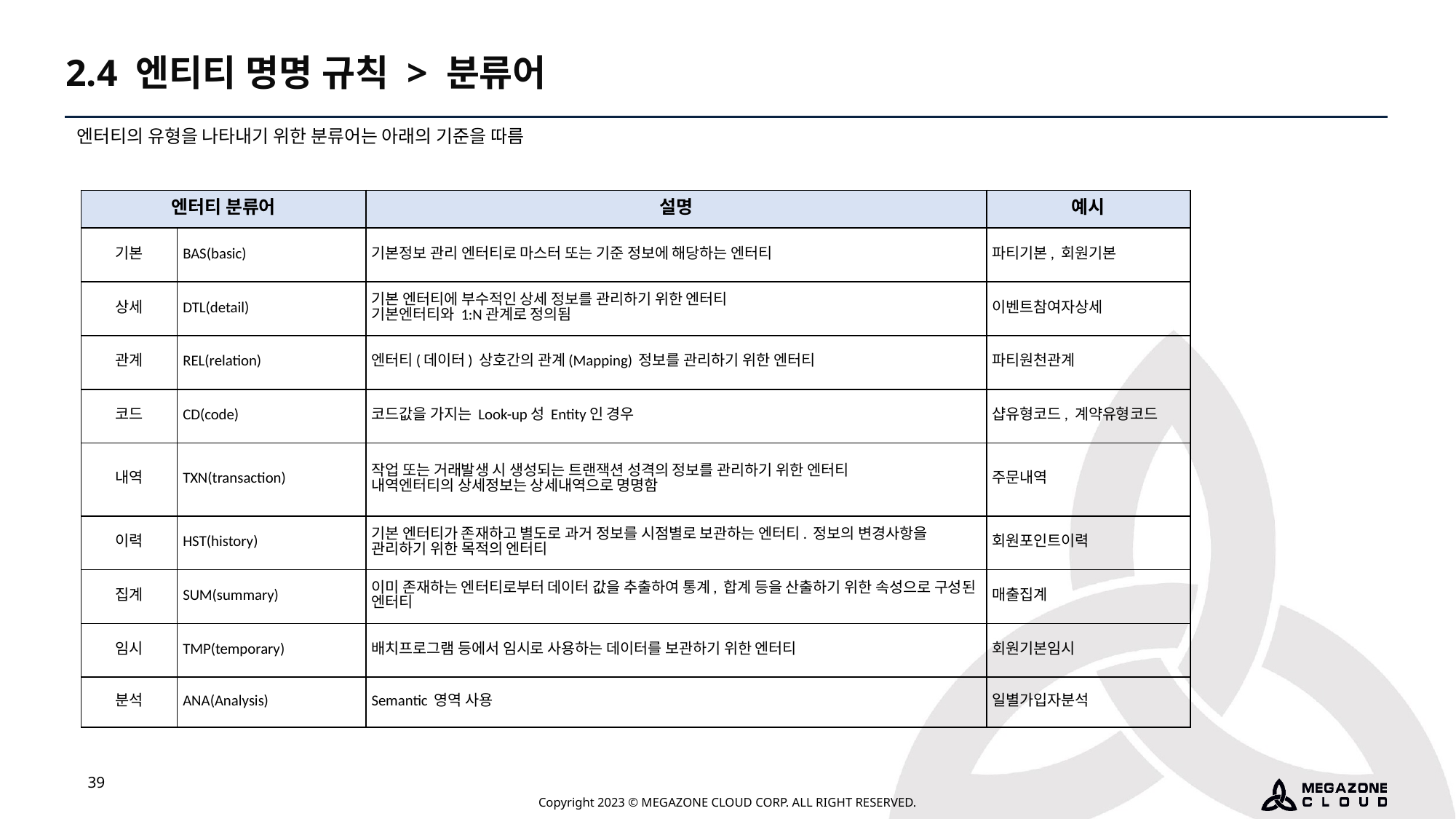

2.4 엔티티 명명 규칙 > 분류어
엔터티의 유형을 나타내기 위한 분류어는 아래의 기준을 따름
| 엔터티 분류어 |  | 설명 | 예시 |
| --- | --- | --- | --- |
| 기본 | BAS(basic) | 기본정보 관리 엔터티로 마스터 또는 기준 정보에 해당하는 엔터티 | 파티기본, 회원기본 |
| 상세 | DTL(detail) | 기본 엔터티에 부수적인 상세 정보를 관리하기 위한 엔터티 기본엔터티와 1:N관계로 정의됨 | 이벤트참여자상세 |
| 관계 | REL(relation) | 엔터티(데이터) 상호간의 관계(Mapping) 정보를 관리하기 위한 엔터티 | 파티원천관계 |
| 코드 | CD(code) | 코드값을 가지는 Look-up성 Entity인 경우 | 샵유형코드, 계약유형코드 |
| 내역 | TXN(transaction) | 작업 또는 거래발생 시 생성되는 트랜잭션 성격의 정보를 관리하기 위한 엔터티 내역엔터티의 상세정보는 상세내역으로 명명함 | 주문내역 |
| 이력 | HST(history) | 기본 엔터티가 존재하고 별도로 과거 정보를 시점별로 보관하는 엔터티. 정보의 변경사항을 관리하기 위한 목적의 엔터티 | 회원포인트이력 |
| 집계 | SUM(summary) | 이미 존재하는 엔터티로부터 데이터 값을 추출하여 통계, 합계 등을 산출하기 위한 속성으로 구성된 엔터티 | 매출집계 |
| 임시 | TMP(temporary) | 배치프로그램 등에서 임시로 사용하는 데이터를 보관하기 위한 엔터티 | 회원기본임시 |
| 분석 | ANA(Analysis) | Semantic 영역 사용 | 일별가입자분석 |